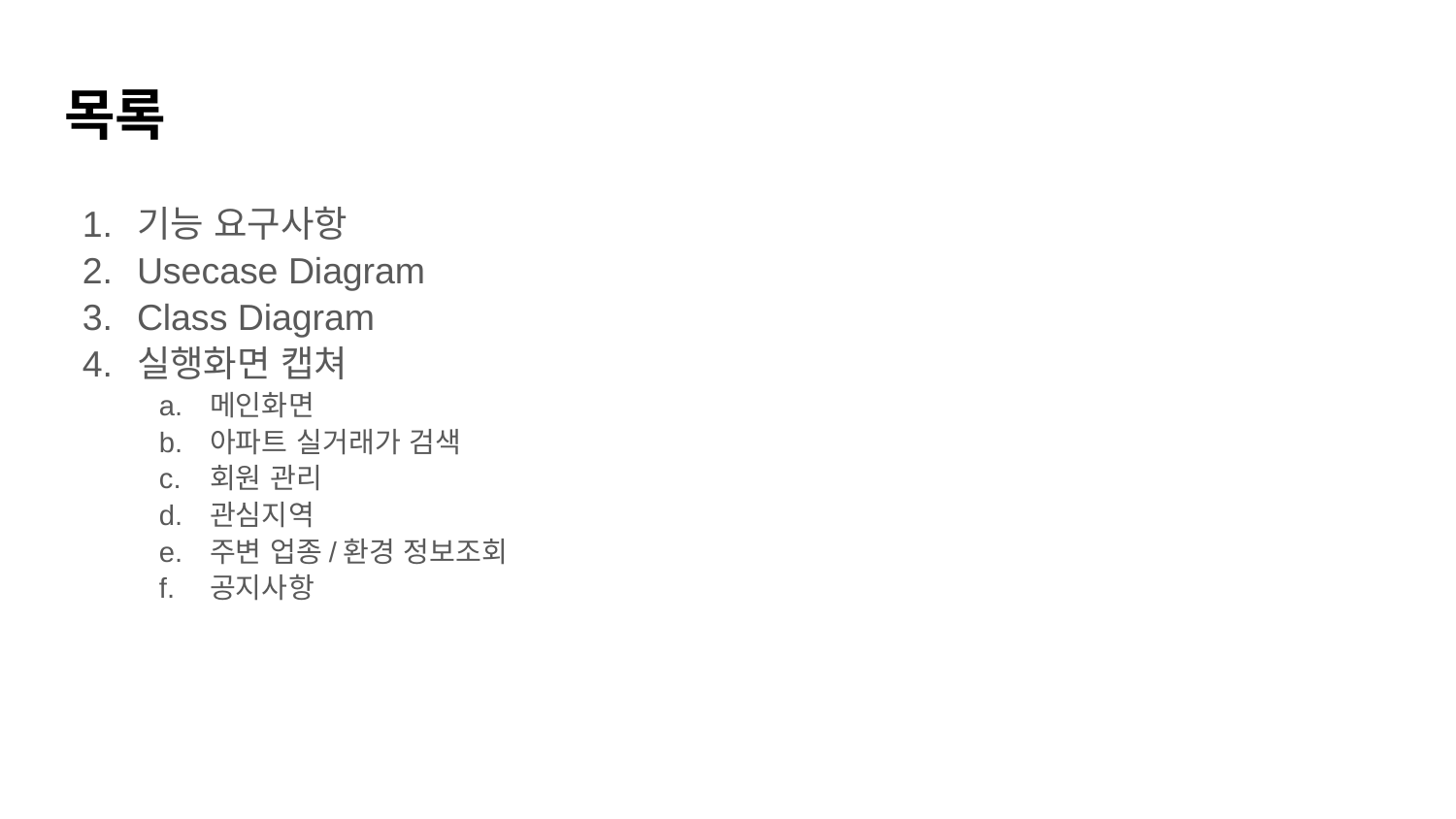

# 목록
기능 요구사항
Usecase Diagram
Class Diagram
실행화면 캡쳐
메인화면
아파트 실거래가 검색
회원 관리
관심지역
주변 업종/환경 정보조회
공지사항